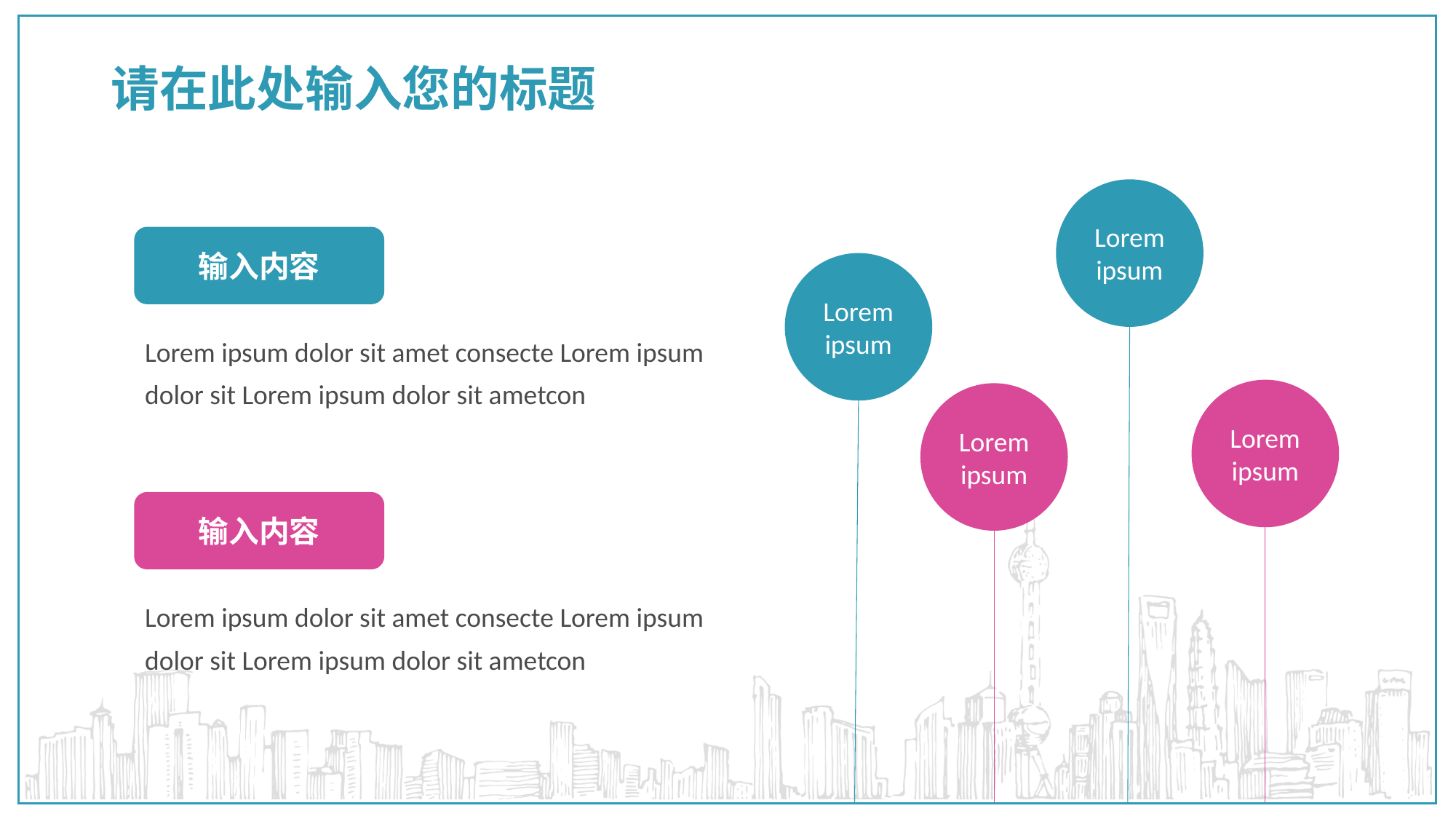

# 请在此处输入您的标题
Lorem ipsum
输入内容
Lorem ipsum
Lorem ipsum dolor sit amet consecte Lorem ipsum dolor sit Lorem ipsum dolor sit ametcon
Lorem ipsum
Lorem ipsum
输入内容
Lorem ipsum dolor sit amet consecte Lorem ipsum dolor sit Lorem ipsum dolor sit ametcon